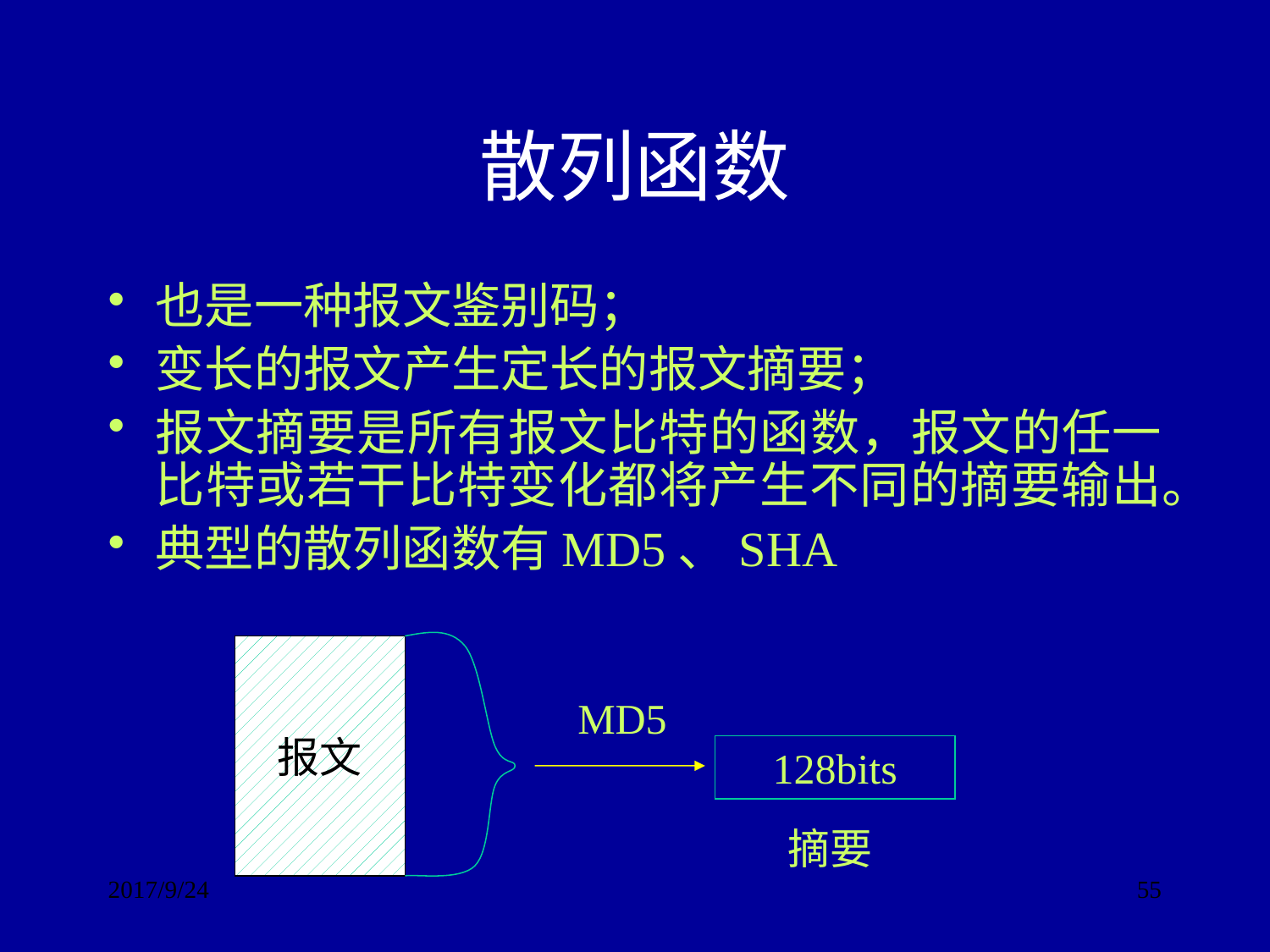

# 散列函数
也是一种报文鉴别码；
变长的报文产生定长的报文摘要；
报文摘要是所有报文比特的函数，报文的任一比特或若干比特变化都将产生不同的摘要输出。
典型的散列函数有MD5、SHA

报文
MD5
128bits

摘要
2017/9/24
55